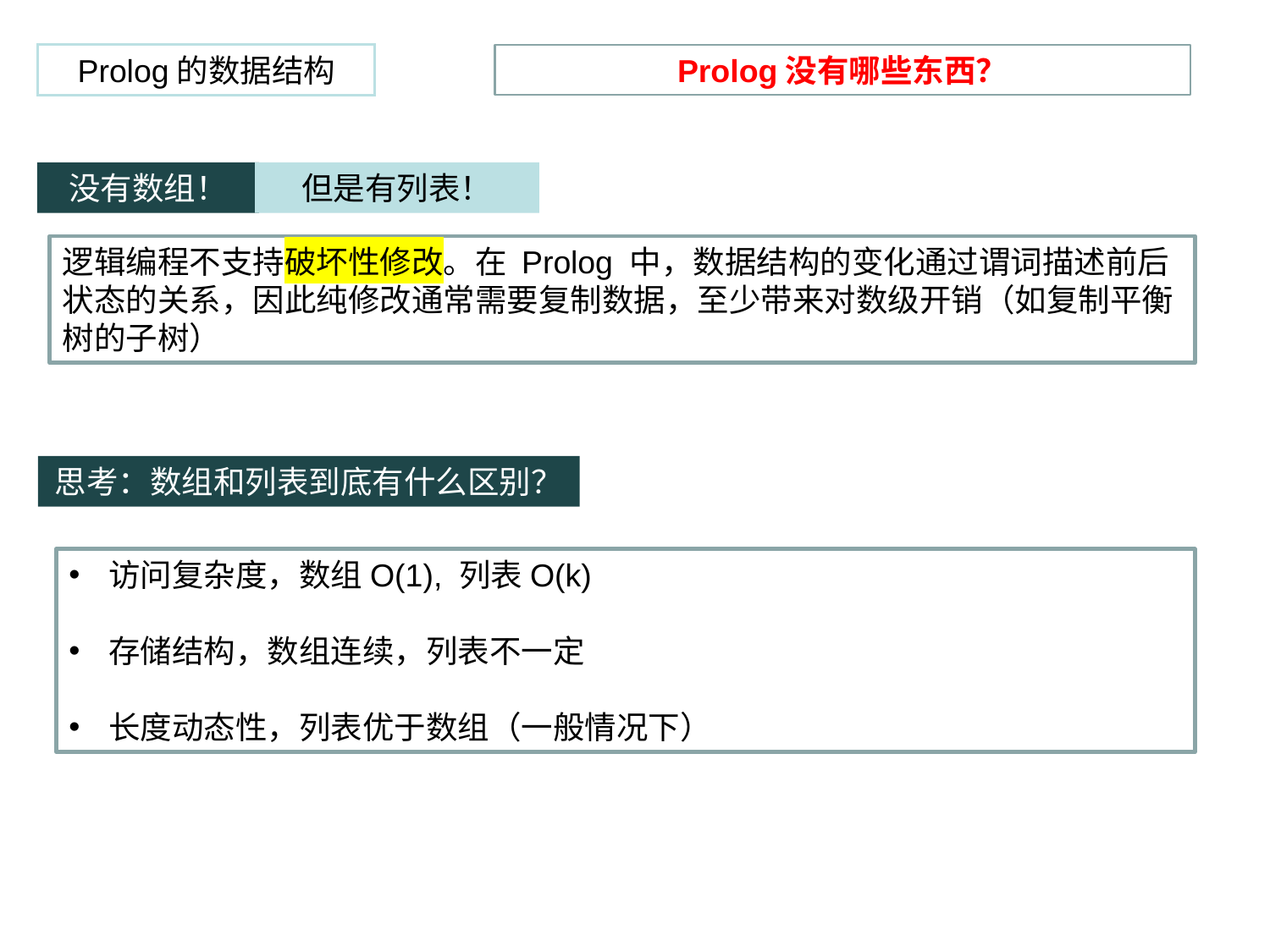

Prolog的数据结构
Prolog没有哪些东西？
没有数组！
但是有列表！
逻辑编程不支持破坏性修改。在 Prolog 中，数据结构的变化通过谓词描述前后状态的关系，因此纯修改通常需要复制数据，至少带来对数级开销（如复制平衡树的子树）
思考：数组和列表到底有什么区别？
访问复杂度，数组O(1), 列表O(k)

存储结构，数组连续，列表不一定

长度动态性，列表优于数组（一般情况下）